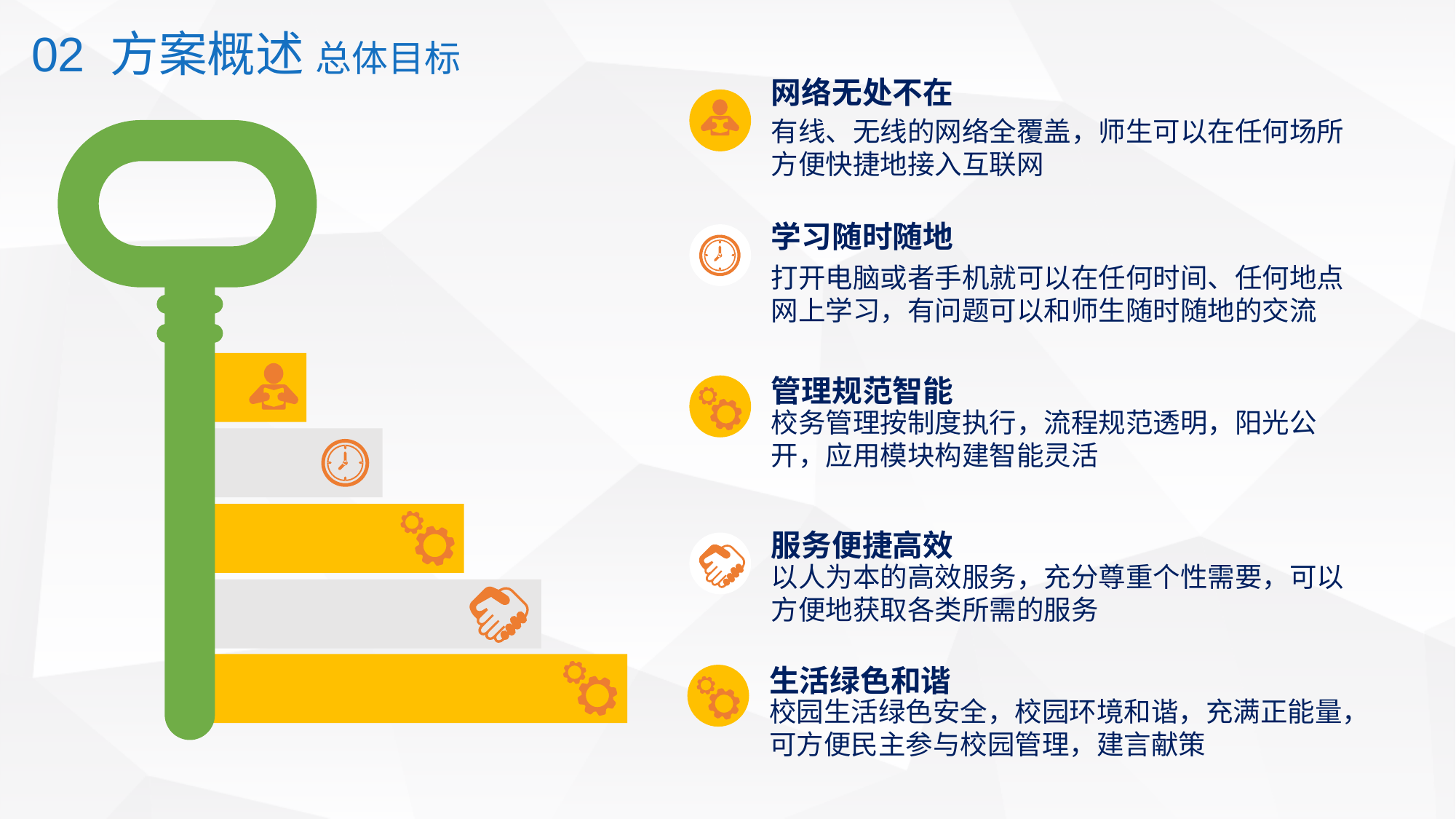

02 方案概述 总体目标
网络无处不在

有线、无线的网络全覆盖，师生可以在任何场所方便快捷地接入互联网

学习随时随地

打开电脑或者手机就可以在任何时间、任何地点网上学习，有问题可以和师生随时随地的交流

管理规范智能

校务管理按制度执行，流程规范透明，阳光公开，应用模块构建智能灵活

服务便捷高效

以人为本的高效服务，充分尊重个性需要，可以方便地获取各类所需的服务

生活绿色和谐

校园生活绿色安全，校园环境和谐，充满正能量，
可方便民主参与校园管理，建言献策